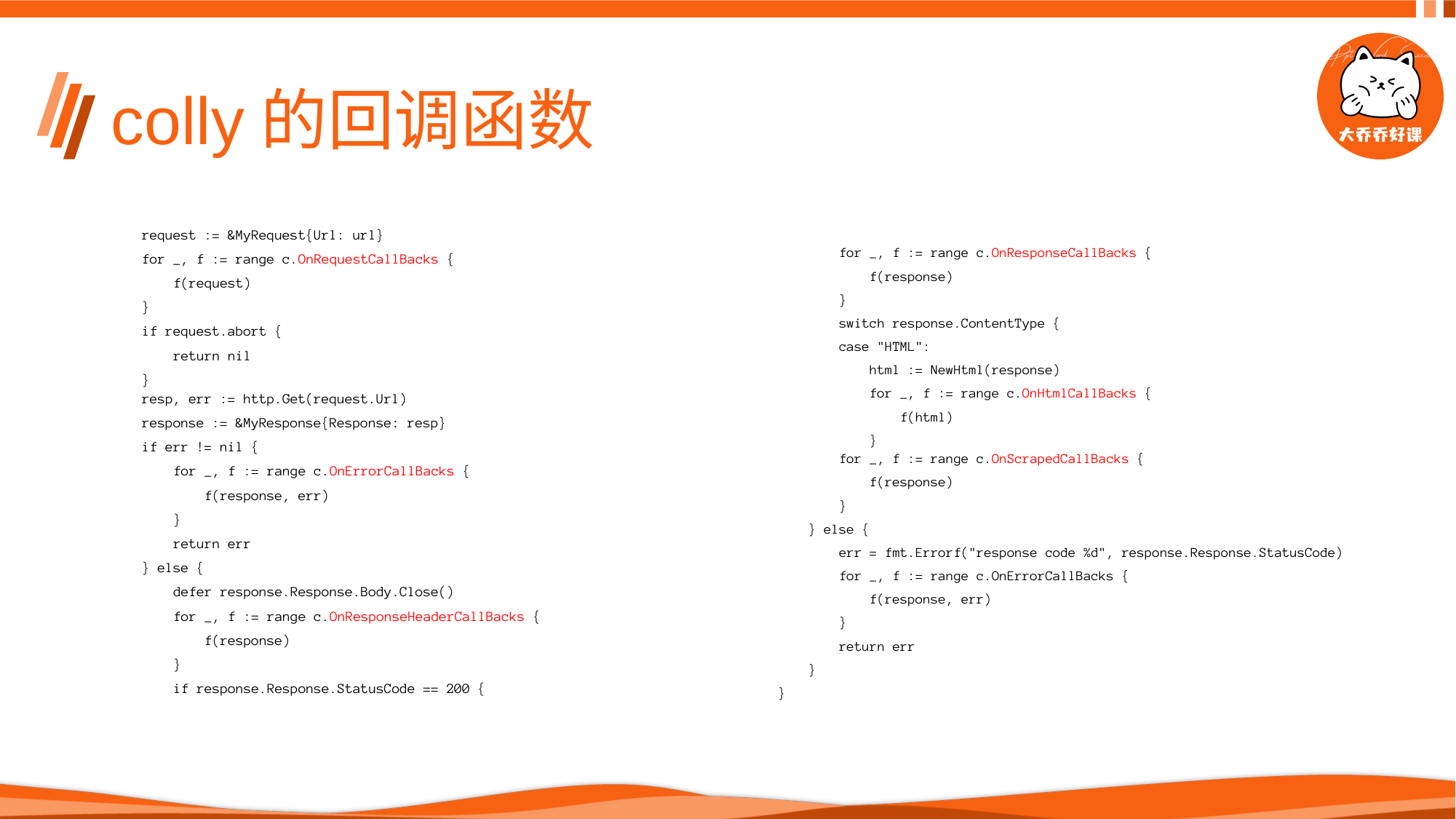

# colly的回调函数
    request := &MyRequest{Url: url}
    for _, f := range c.OnRequestCallBacks {
        f(request)
    }
    if request.abort {
        return nil
    }
    resp, err := http.Get(request.Url)
    response := &MyResponse{Response: resp}
    if err != nil {
        for _, f := range c.OnErrorCallBacks {
            f(response, err)
        }
        return err
    } else {
        defer response.Response.Body.Close()
        for _, f := range c.OnResponseHeaderCallBacks {
            f(response)
        }
        if response.Response.StatusCode == 200 {

            for _, f := range c.OnResponseCallBacks {
                f(response)
            }
            switch response.ContentType {
            case "HTML":
                html := NewHtml(response)
                for _, f := range c.OnHtmlCallBacks {
                    f(html)
                }
            for _, f := range c.OnScrapedCallBacks {
                f(response)
            }
        } else {
            err = fmt.Errorf("response code %d", response.Response.StatusCode)
            for _, f := range c.OnErrorCallBacks {
                f(response, err)
            }
            return err
        }
    }